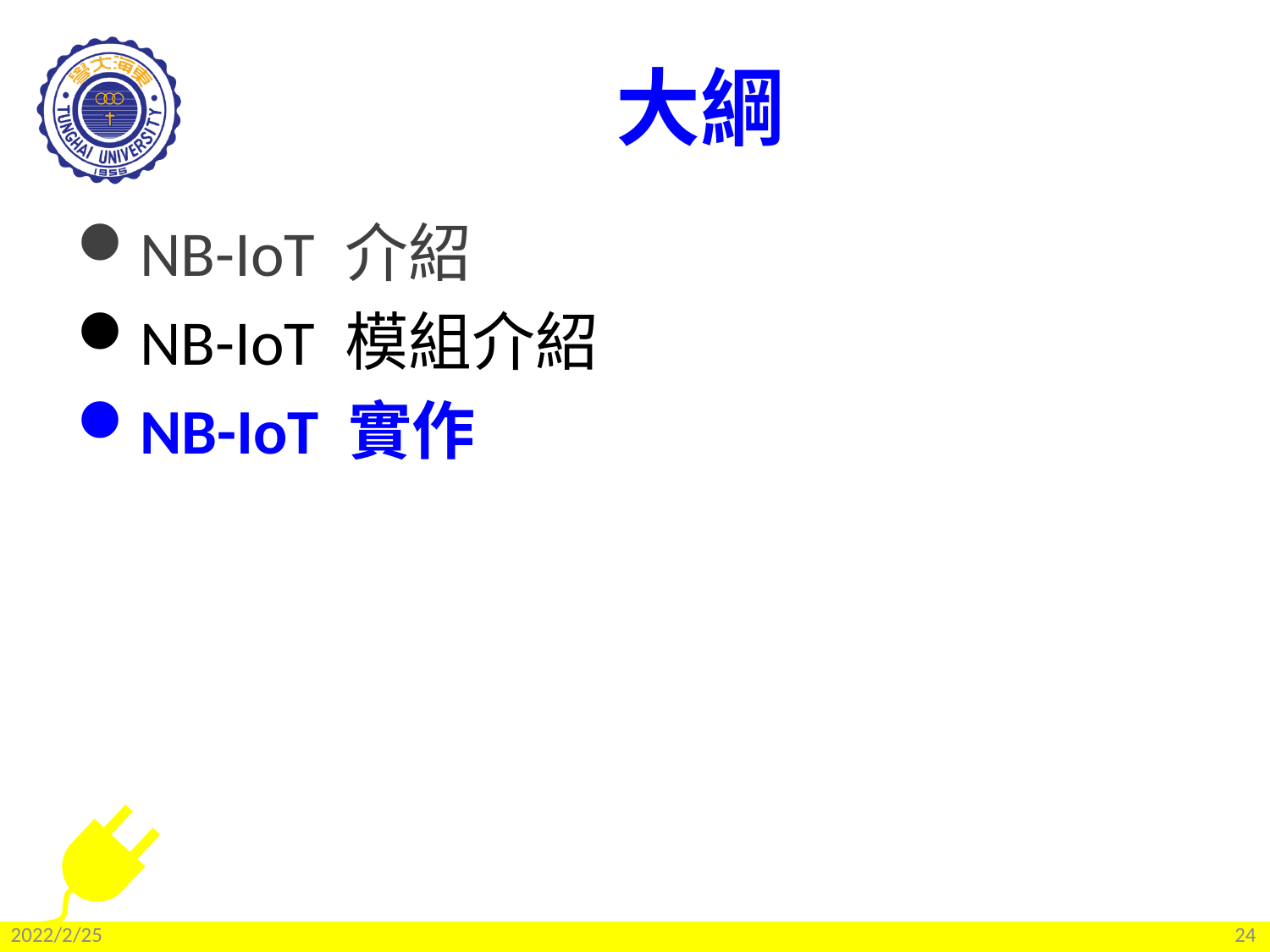

# 大綱
NB-IoT 介紹
NB-IoT 模組介紹
NB-IoT 實作
2022/2/25

24